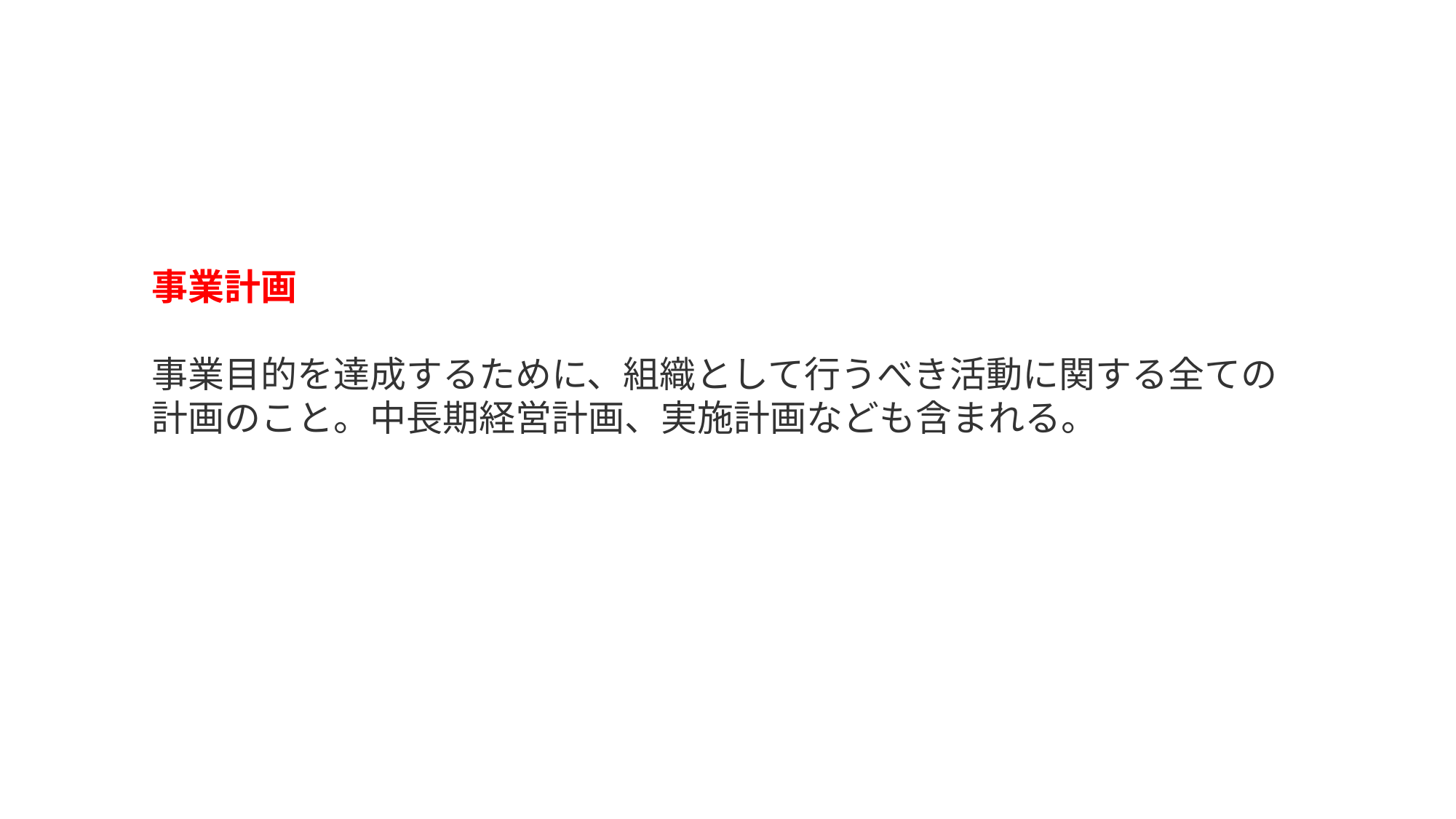

事業計画

事業目的を達成するために、組織として行うべき活動に関する全ての　計画のこと。中長期経営計画、実施計画なども含まれる。